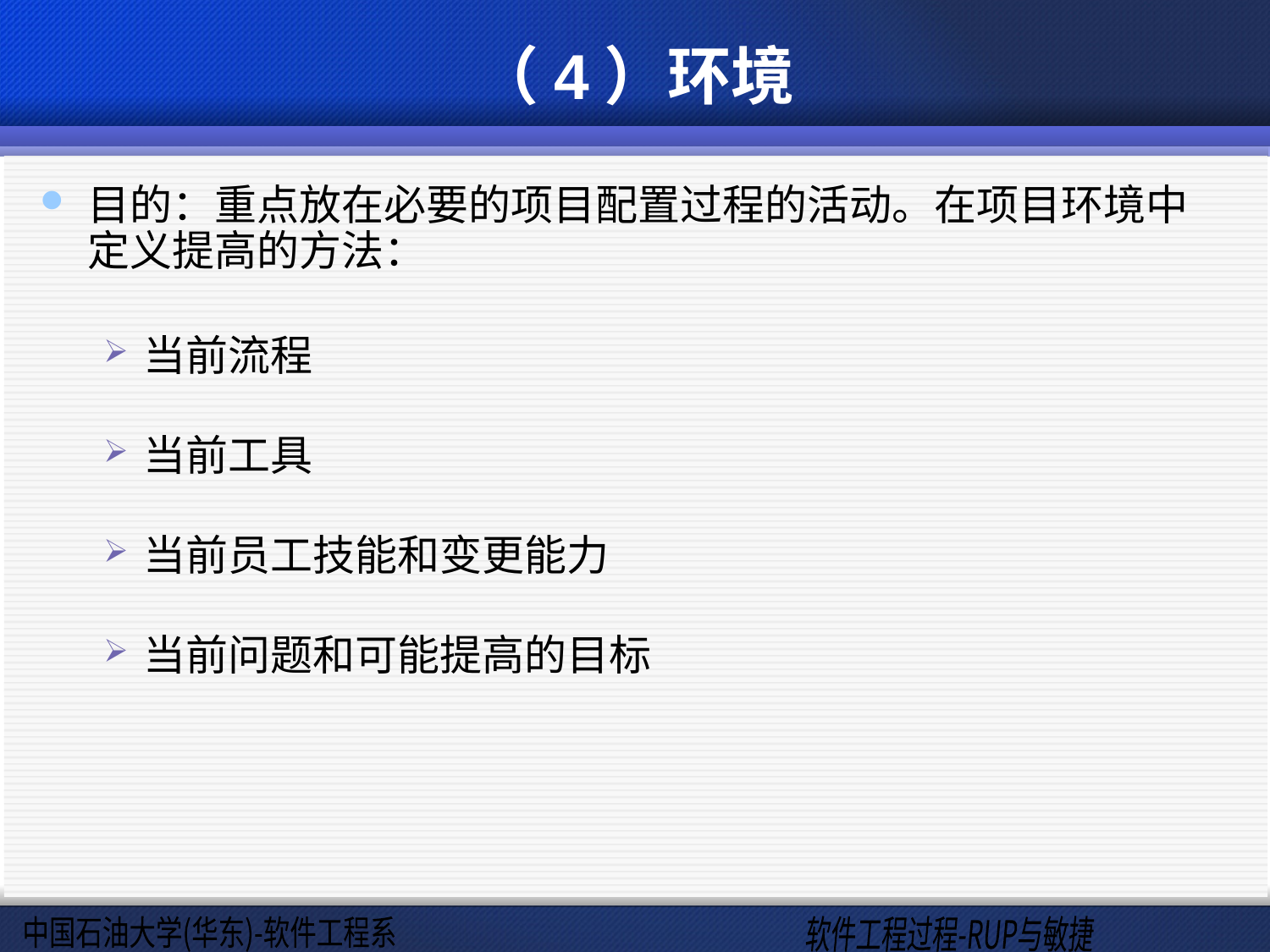

# （4）环境
目的：重点放在必要的项目配置过程的活动。在项目环境中定义提高的方法：
当前流程
当前工具
当前员工技能和变更能力
当前问题和可能提高的目标